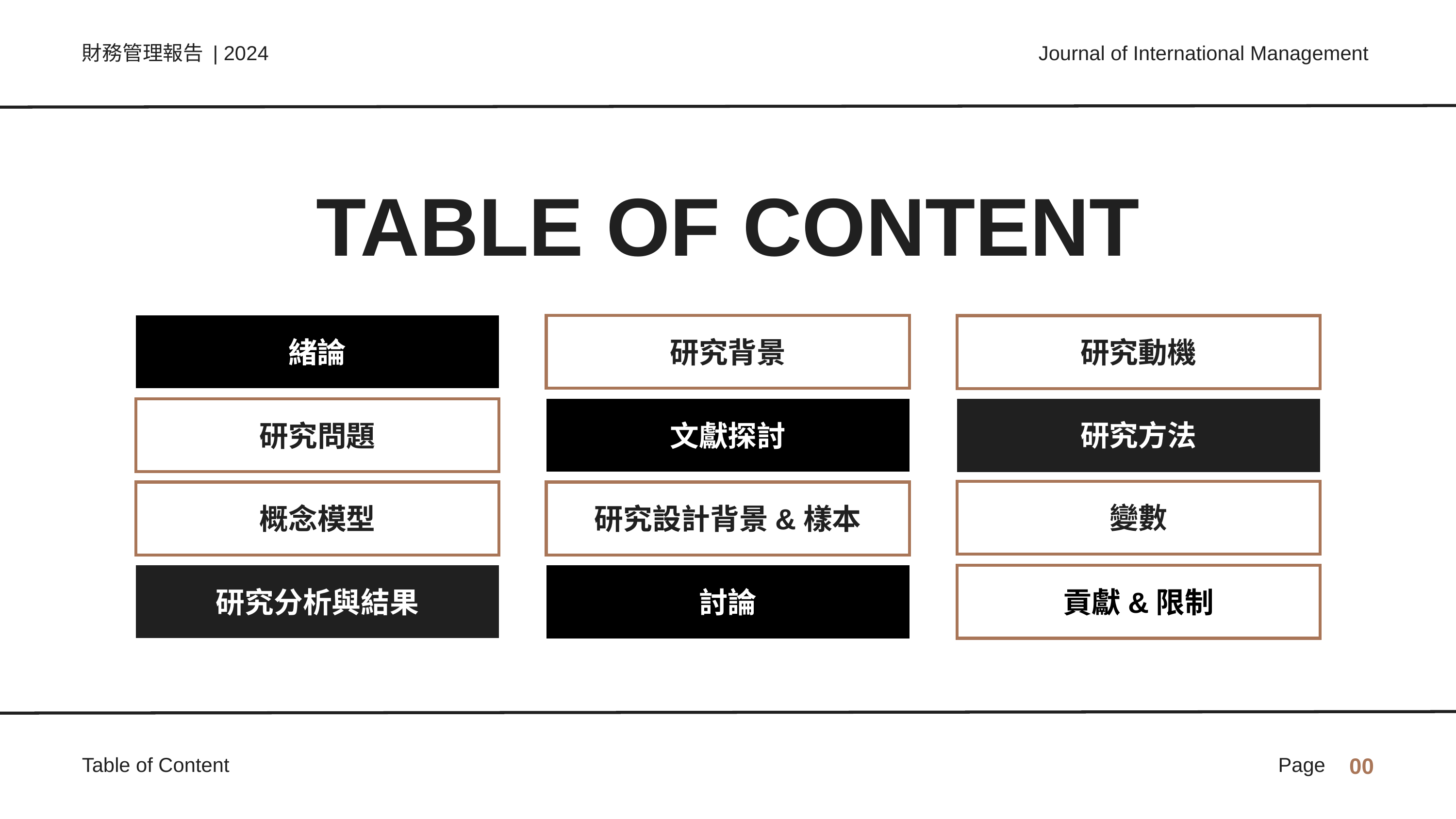

財務管理報告 | 2024
Journal of International Management

TABLE OF CONTENT

緒論
研究背景
研究動機

研究方法
研究問題
文獻探討

變數
概念模型
研究設計背景&樣本

研究分析與結果
討論
貢獻&限制

00
Table of Content
Page